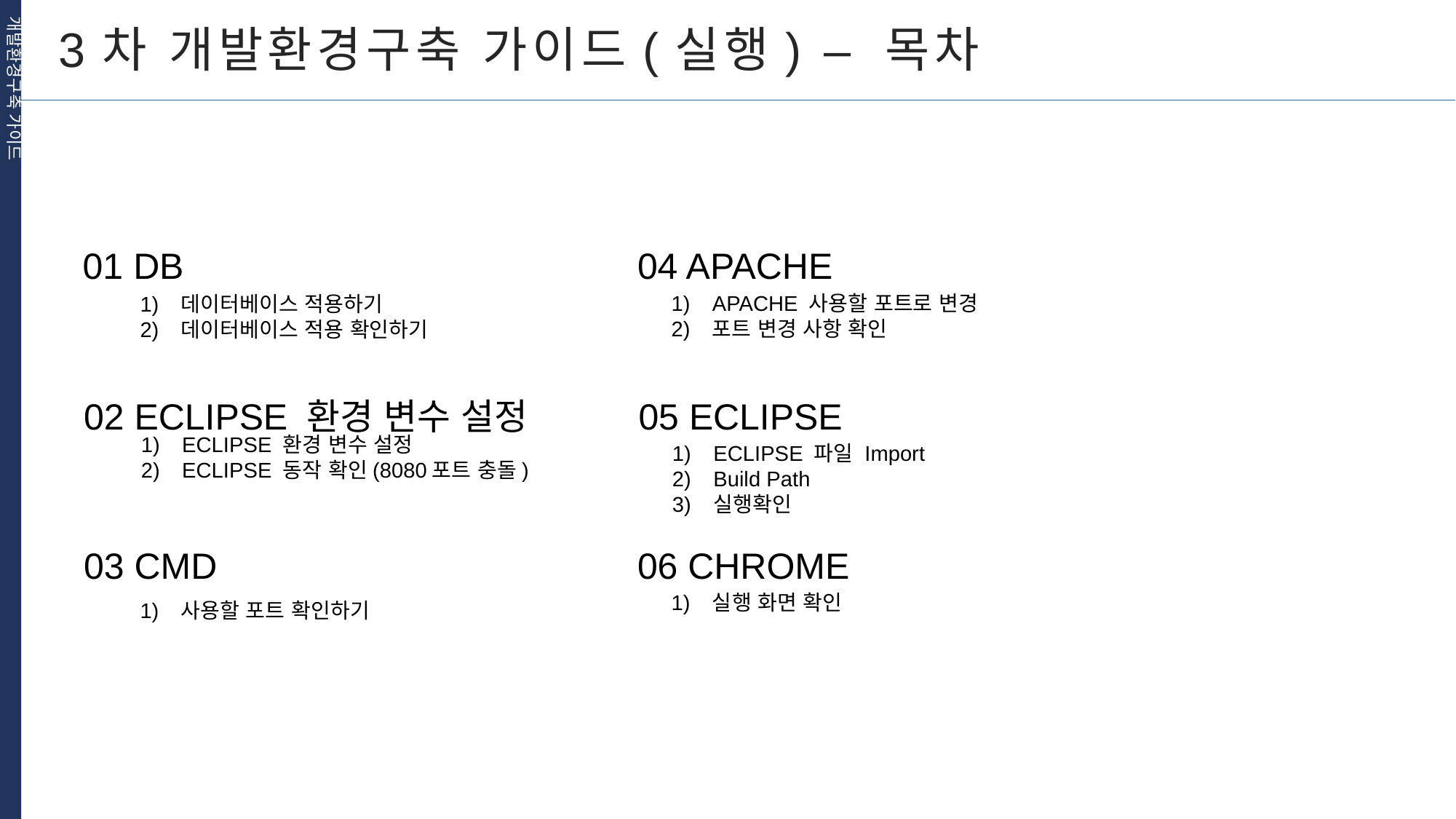

개발환경구축 가이드
3차 개발환경구축 가이드(실행) – 목차
01 DB
04 APACHE
APACHE 사용할 포트로 변경
포트 변경 사항 확인
데이터베이스 적용하기
데이터베이스 적용 확인하기
02 ECLIPSE 환경 변수 설정
05 ECLIPSE
ECLIPSE 환경 변수 설정
ECLIPSE 동작 확인(8080포트 충돌)
ECLIPSE 파일 Import
Build Path
실행확인
03 CMD
06 CHROME
실행 화면 확인
사용할 포트 확인하기